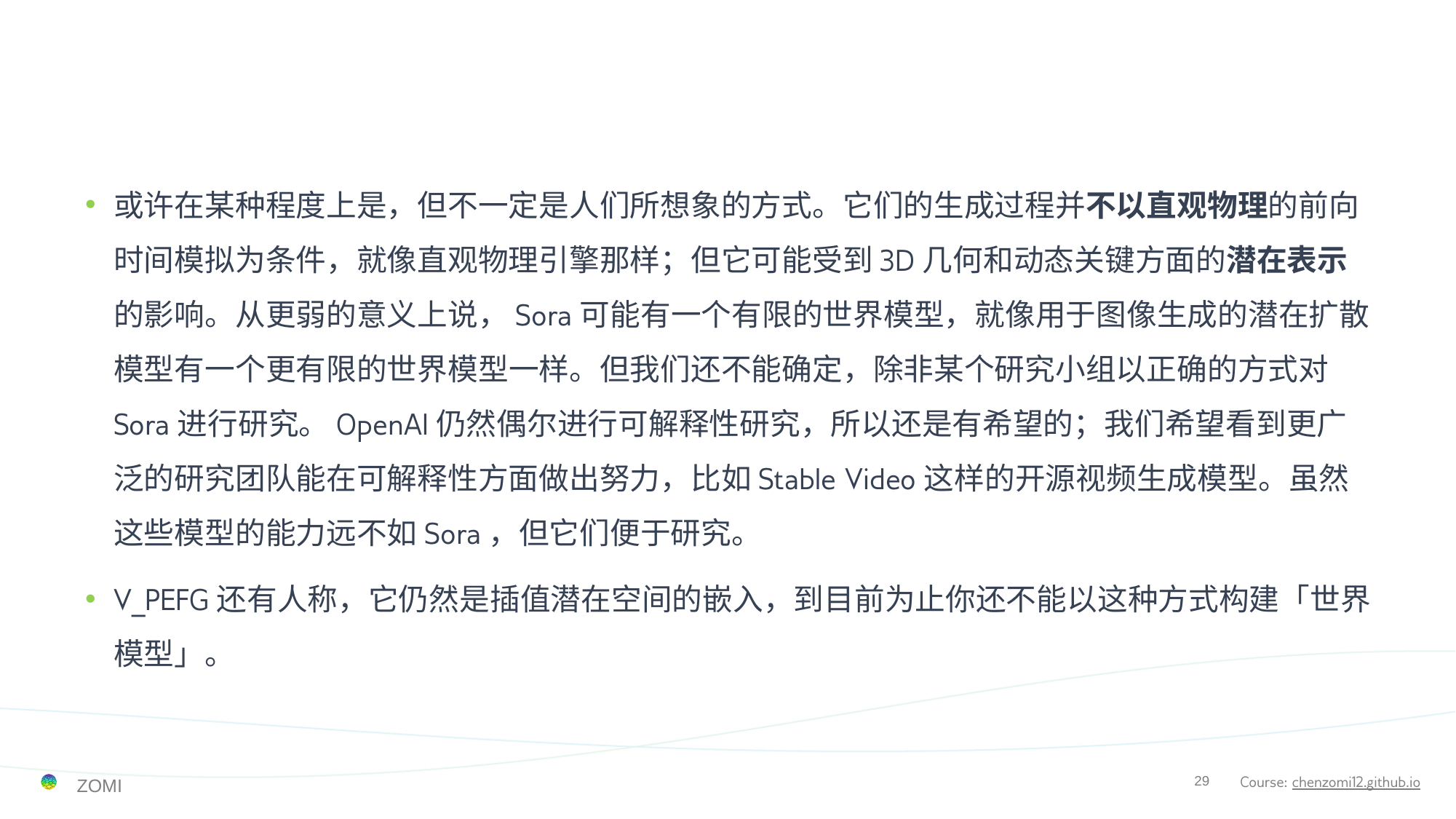

#
或许在某种程度上是，但不一定是人们所想象的方式。它们的生成过程并不以直观物理的前向时间模拟为条件，就像直观物理引擎那样；但它可能受到3D几何和动态关键方面的潜在表示的影响。从更弱的意义上说，Sora可能有一个有限的世界模型，就像用于图像生成的潜在扩散模型有一个更有限的世界模型一样。但我们还不能确定，除非某个研究小组以正确的方式对Sora进行研究。OpenAI仍然偶尔进行可解释性研究，所以还是有希望的；我们希望看到更广泛的研究团队能在可解释性方面做出努力，比如Stable Video这样的开源视频生成模型。虽然这些模型的能力远不如Sora，但它们便于研究。
V_PEFG还有人称，它仍然是插值潜在空间的嵌入，到目前为止你还不能以这种方式构建「世界模型」。